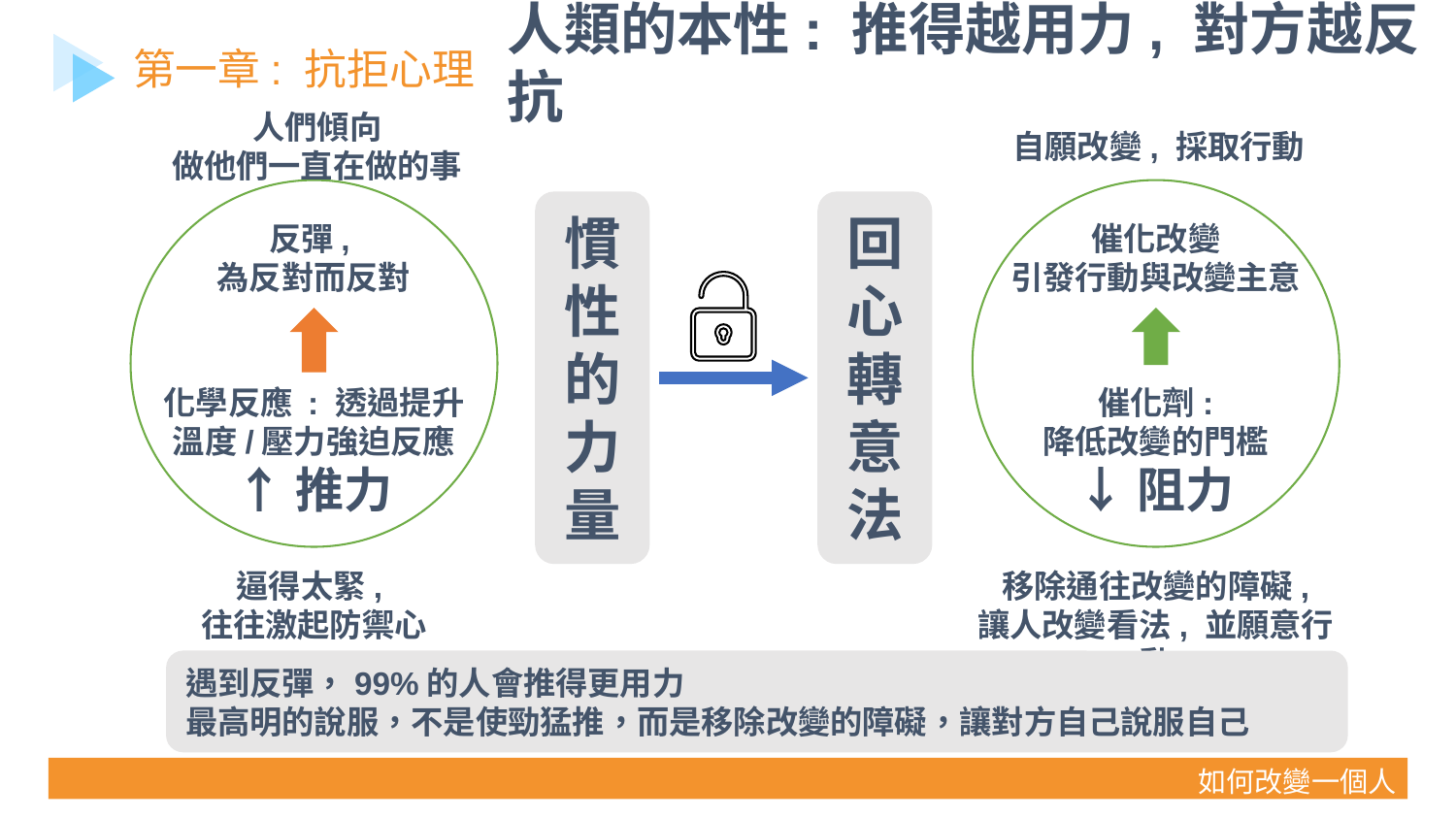

人類的本性: 推得越用力, 對方越反抗

第一章: 抗拒心理
人們傾向
做他們一直在做的事
自願改變, 採取行動

反彈,
為反對而反對

化學反應 : 透過提升溫度/壓力強迫反應
↑推力
逼得太緊,
往往激起防禦心

催化改變
引發行動與改變主意

催化劑:
降低改變的門檻
↓阻力
移除通往改變的障礙,
讓人改變看法, 並願意行動
慣性的力量
回心轉意法

遇到反彈，99%的人會推得更用力
最高明的說服，不是使勁猛推，而是移除改變的障礙，讓對方自己說服自己